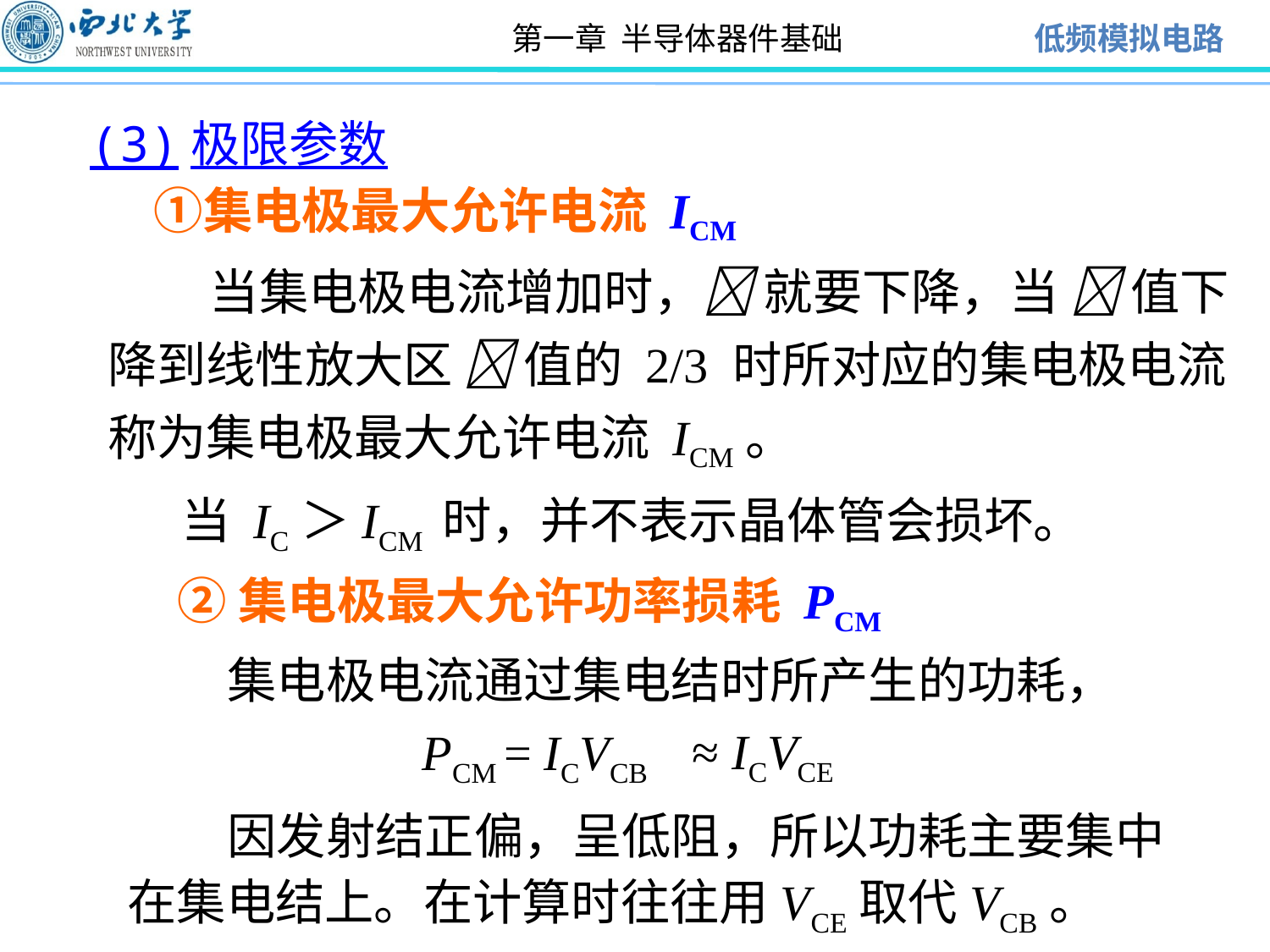

(3)极限参数
      ①集电极最大允许电流 ICM
       当集电极电流增加时，β 就要下降，当 β 值下降到线性放大区 β 值的 2/3 时所对应的集电极电流称为集电极最大允许电流 ICM。
当 IC＞ICM 时，并不表示晶体管会损坏。
②集电极最大允许功率损耗 PCM
        集电极电流通过集电结时所产生的功耗，
                        PCM = ICVCB
                                              ≈ ICVCE
        因发射结正偏，呈低阻，所以功耗主要集中
在集电结上。在计算时往往用VCE取代VCB。
98